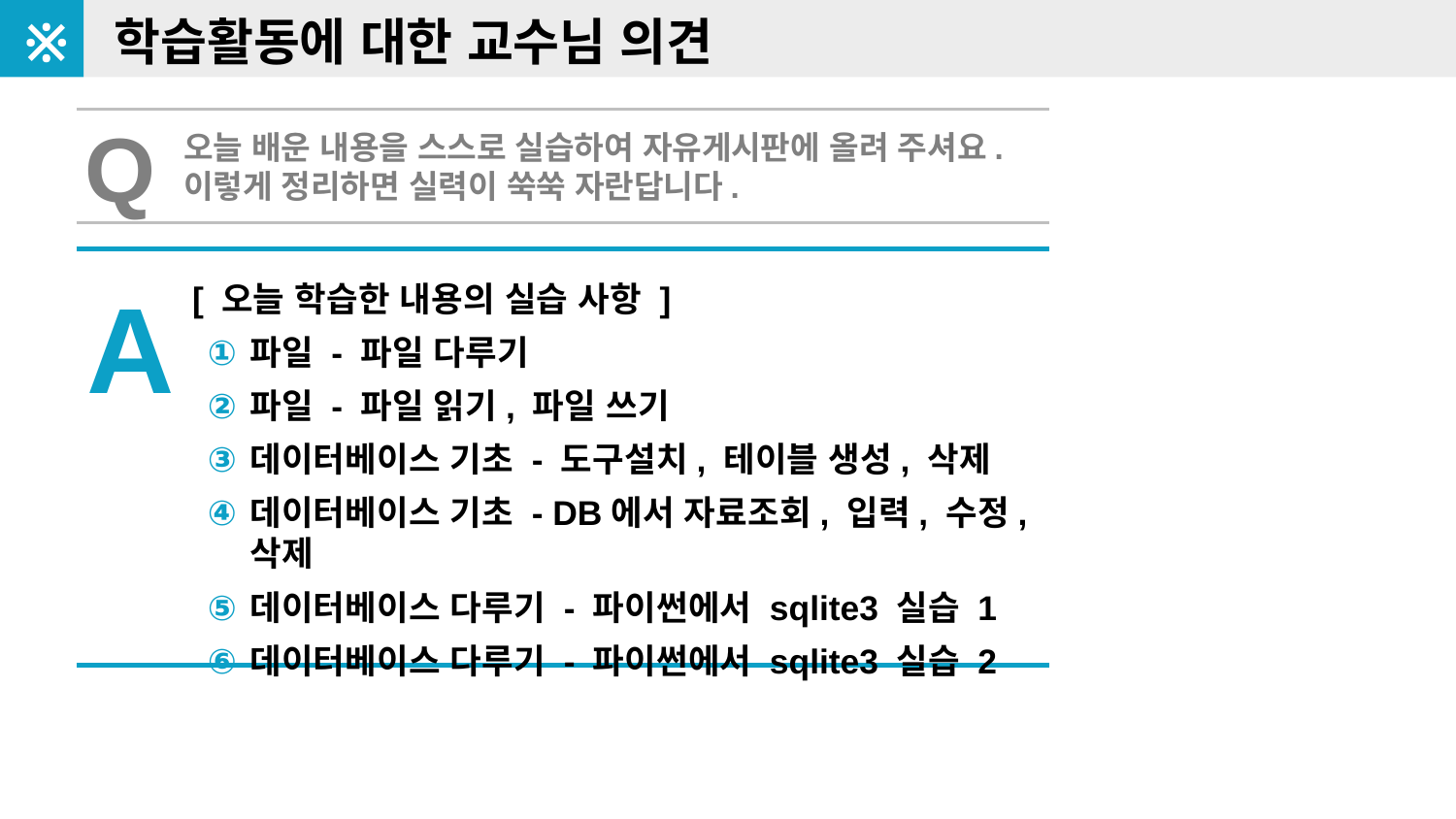

※
학습활동에 대한 교수님 의견
Q
오늘 배운 내용을 스스로 실습하여 자유게시판에 올려 주셔요.
이렇게 정리하면 실력이 쑥쑥 자란답니다.
A
[ 오늘 학습한 내용의 실습 사항 ]
파일 - 파일 다루기
파일 - 파일 읽기, 파일 쓰기
데이터베이스 기초 - 도구설치, 테이블 생성, 삭제
데이터베이스 기초 - DB에서 자료조회, 입력, 수정, 삭제
데이터베이스 다루기 - 파이썬에서 sqlite3 실습 1
데이터베이스 다루기 - 파이썬에서 sqlite3 실습 2